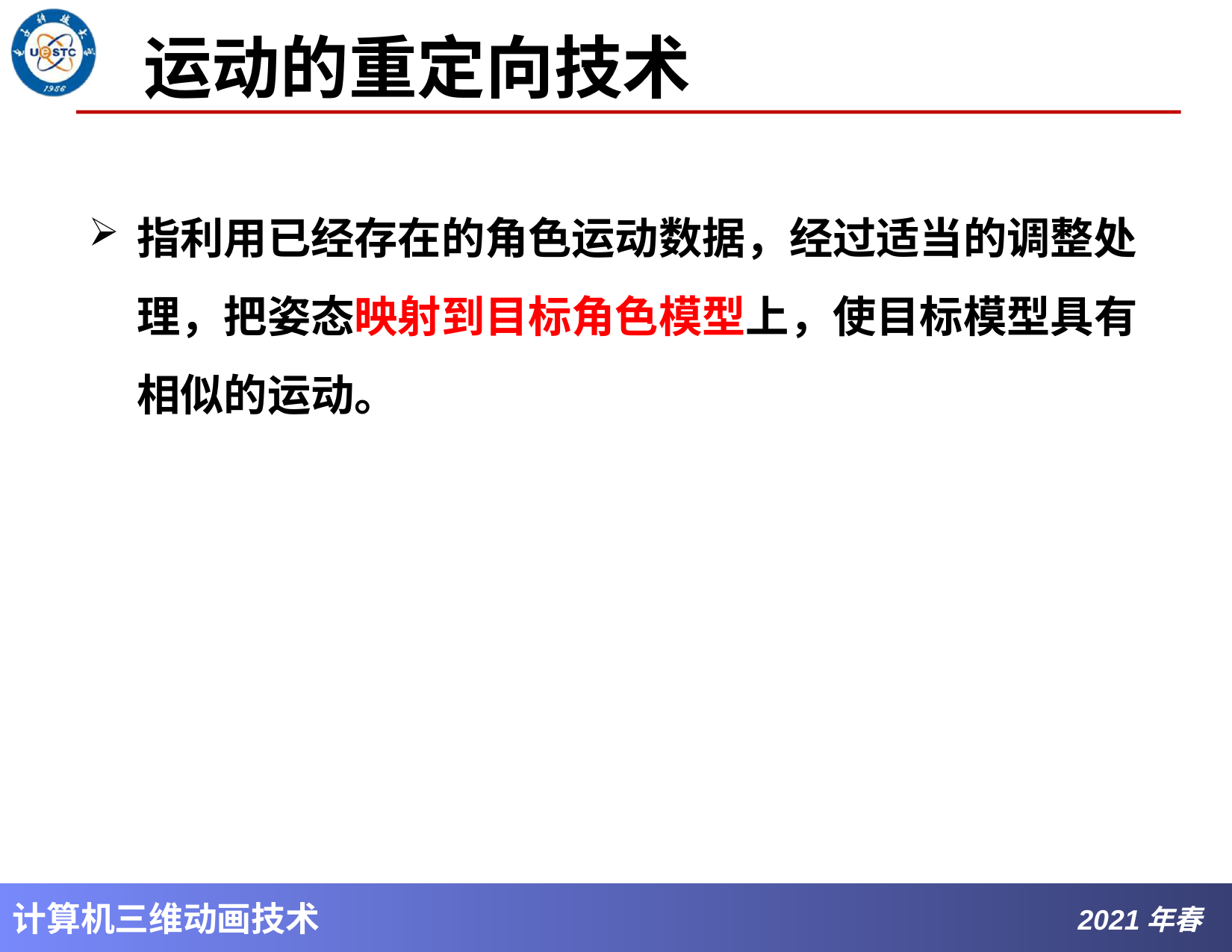

# 运动的重定向技术
指利用已经存在的角色运动数据，经过适当的调整处理，把姿态映射到目标角色模型上，使目标模型具有相似的运动。